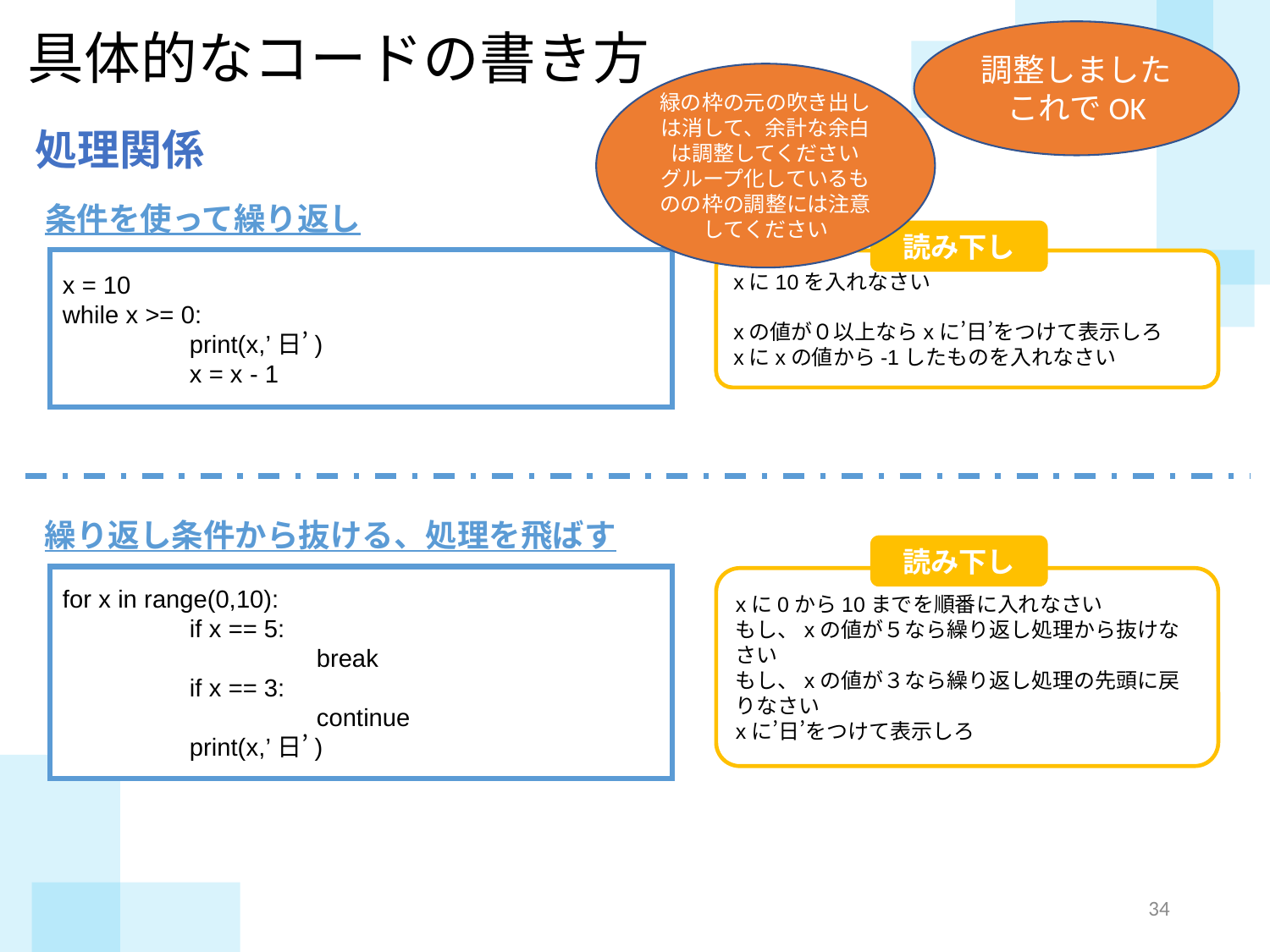

具体的なコードの書き方
調整しました
これでOK
緑の枠の元の吹き出しは消して、余計な余白は調整してください
グループ化しているものの枠の調整には注意してください
処理関係
条件を使って繰り返し
読み下し
xに10を入れなさい

xの値が０以上ならxに’日’をつけて表示しろ
xにxの値から-1したものを入れなさい
x = 10
while x >= 0:
	print(x,’日’)
	x = x - 1
繰り返し条件から抜ける、処理を飛ばす
読み下し
xに0から10までを順番に入れなさい
もし、xの値が５なら繰り返し処理から抜けなさい
もし、xの値が３なら繰り返し処理の先頭に戻りなさい
xに’日’をつけて表示しろ
for x in range(0,10):
	if x == 5:
		break
	if x == 3:
		continue
	print(x,’日’)
34